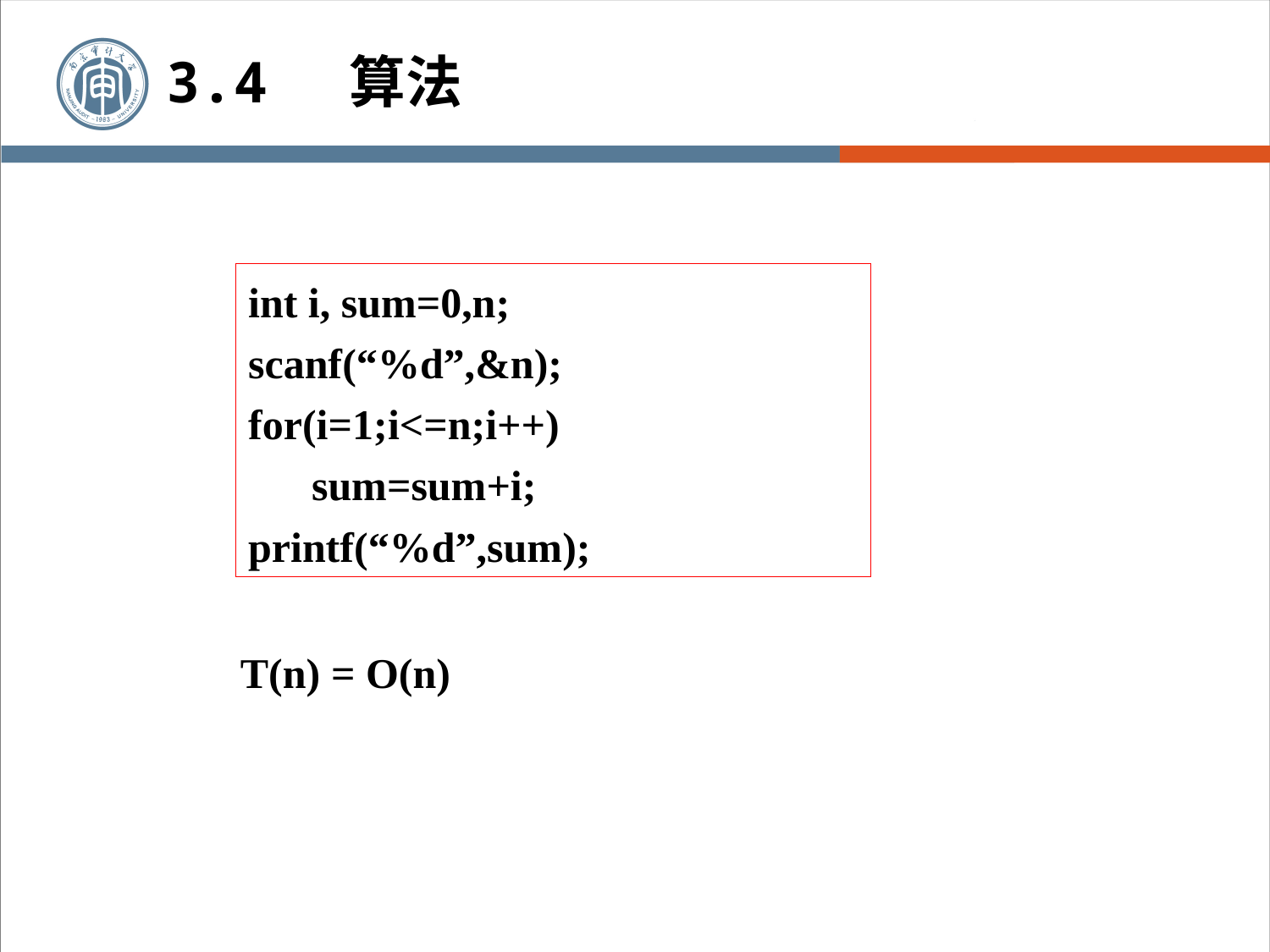

3.4  算法
int i, sum=0,n;
scanf(“%d”,&n);
for(i=1;i<=n;i++)
      sum=sum+i;
printf(“%d”,sum);
T(n) = O(n)